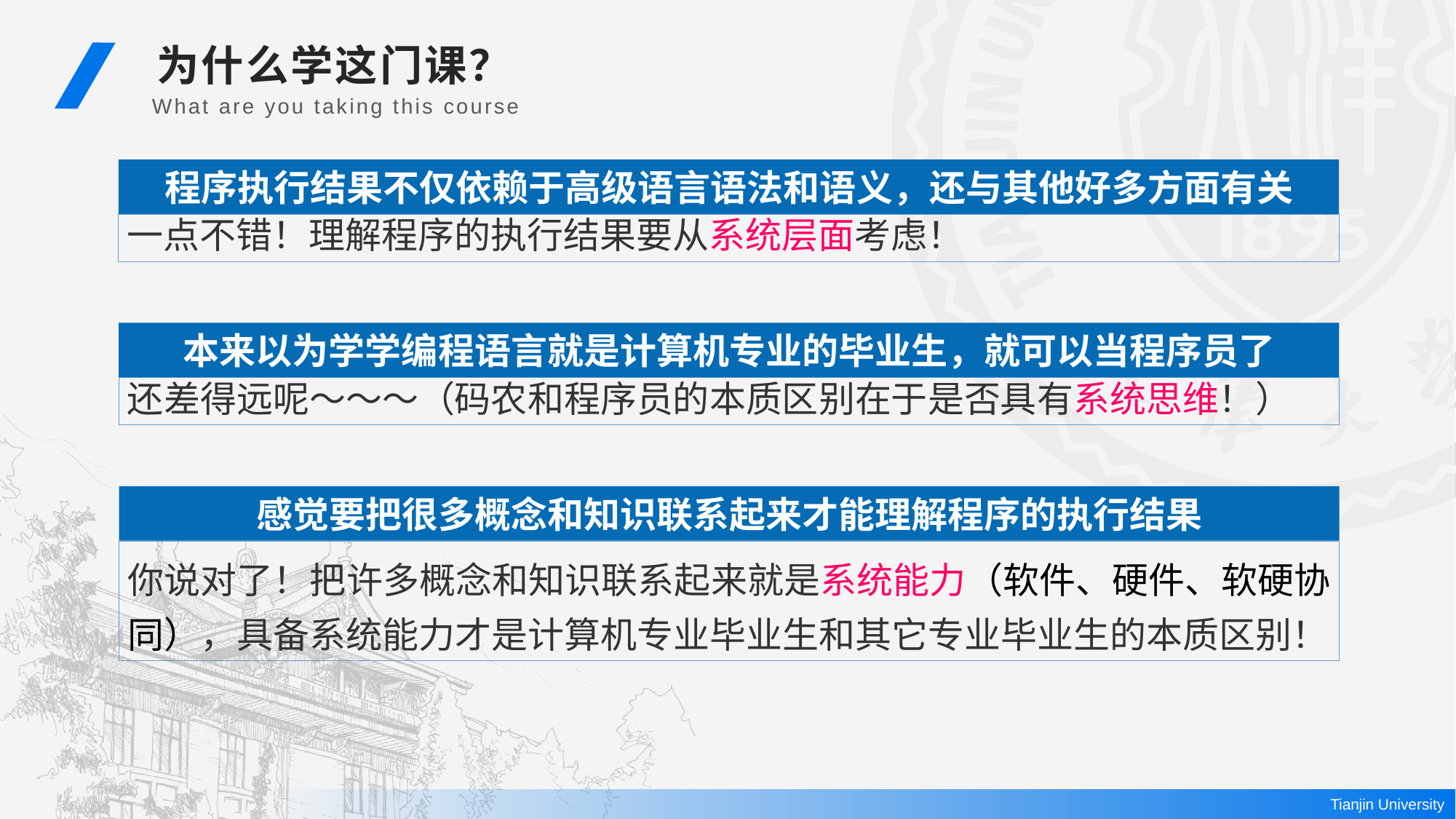

为什么学这门课？
   What are you taking this course
程序执行结果不仅依赖于高级语言语法和语义，还与其他好多方面有关
一点不错！理解程序的执行结果要从系统层面考虑！
本来以为学学编程语言就是计算机专业的毕业生，就可以当程序员了
还差得远呢～～～（码农和程序员的本质区别在于是否具有系统思维！）
感觉要把很多概念和知识联系起来才能理解程序的执行结果
你说对了！把许多概念和知识联系起来就是系统能力（软件、硬件、软硬协同），具备系统能力才是计算机专业毕业生和其它专业毕业生的本质区别！